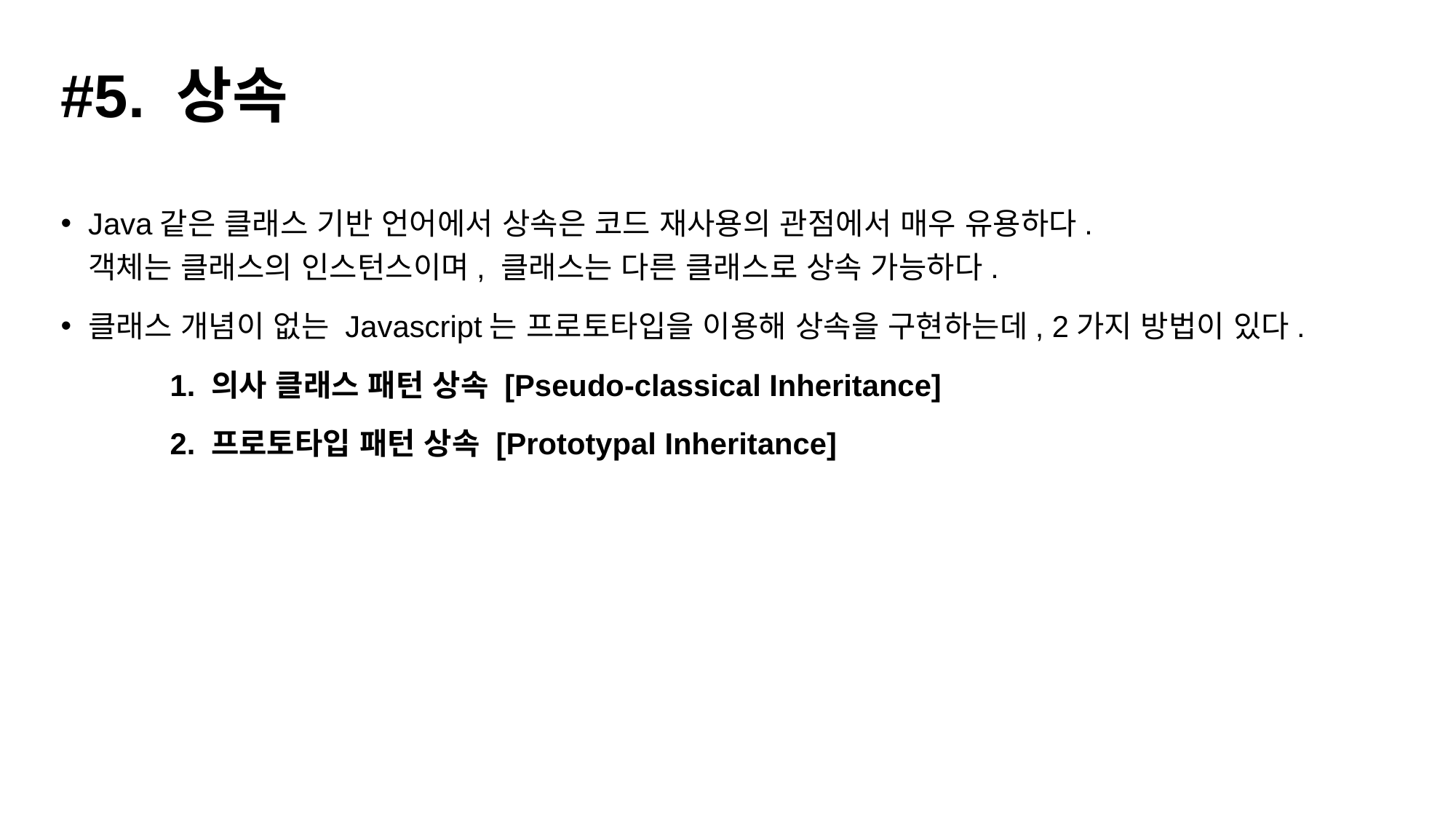

# #5. 상속
Java같은 클래스 기반 언어에서 상속은 코드 재사용의 관점에서 매우 유용하다.
객체는 클래스의 인스턴스이며, 클래스는 다른 클래스로 상속 가능하다.
클래스 개념이 없는 Javascript는 프로토타입을 이용해 상속을 구현하는데, 2가지 방법이 있다.
	1. 의사 클래스 패턴 상속 [Pseudo-classical Inheritance]
	2. 프로토타입 패턴 상속 [Prototypal Inheritance]